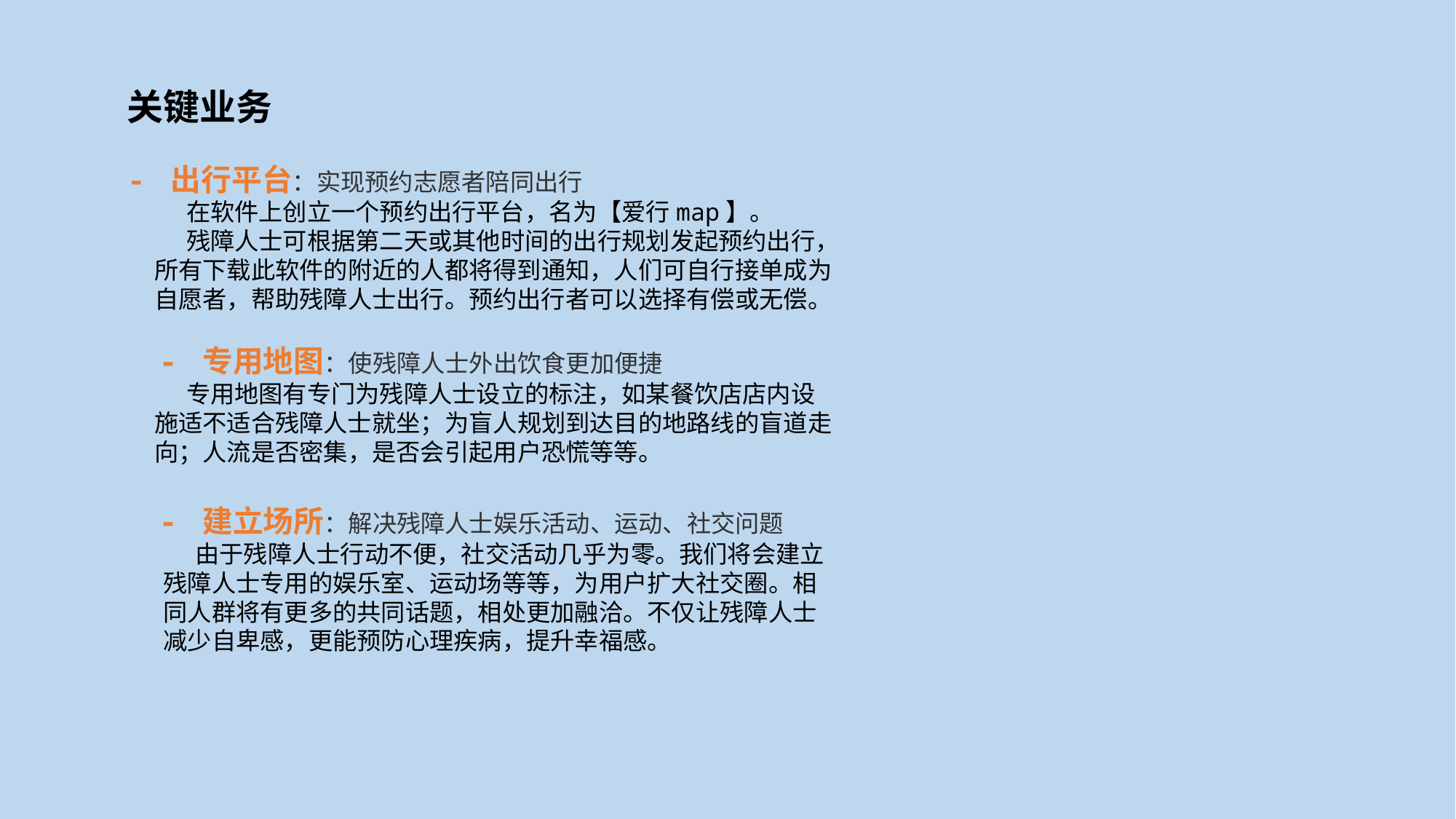

关键业务

- 出行平台：实现预约志愿者陪同出行
在软件上创立一个预约出行平台，名为【爱行map】。
残障人士可根据第二天或其他时间的出行规划发起预约出行，所有下载此软件的附近的人都将得到通知，人们可自行接单成为自愿者，帮助残障人士出行。预约出行者可以选择有偿或无偿。

- 专用地图：使残障人士外出饮食更加便捷
专用地图有专门为残障人士设立的标注，如某餐饮店店内设施适不适合残障人士就坐；为盲人规划到达目的地路线的盲道走向；人流是否密集，是否会引起用户恐慌等等。

- 建立场所：解决残障人士娱乐活动、运动、社交问题
由于残障人士行动不便，社交活动几乎为零。我们将会建立残障人士专用的娱乐室、运动场等等，为用户扩大社交圈。相同人群将有更多的共同话题，相处更加融洽。不仅让残障人士减少自卑感，更能预防心理疾病，提升幸福感。